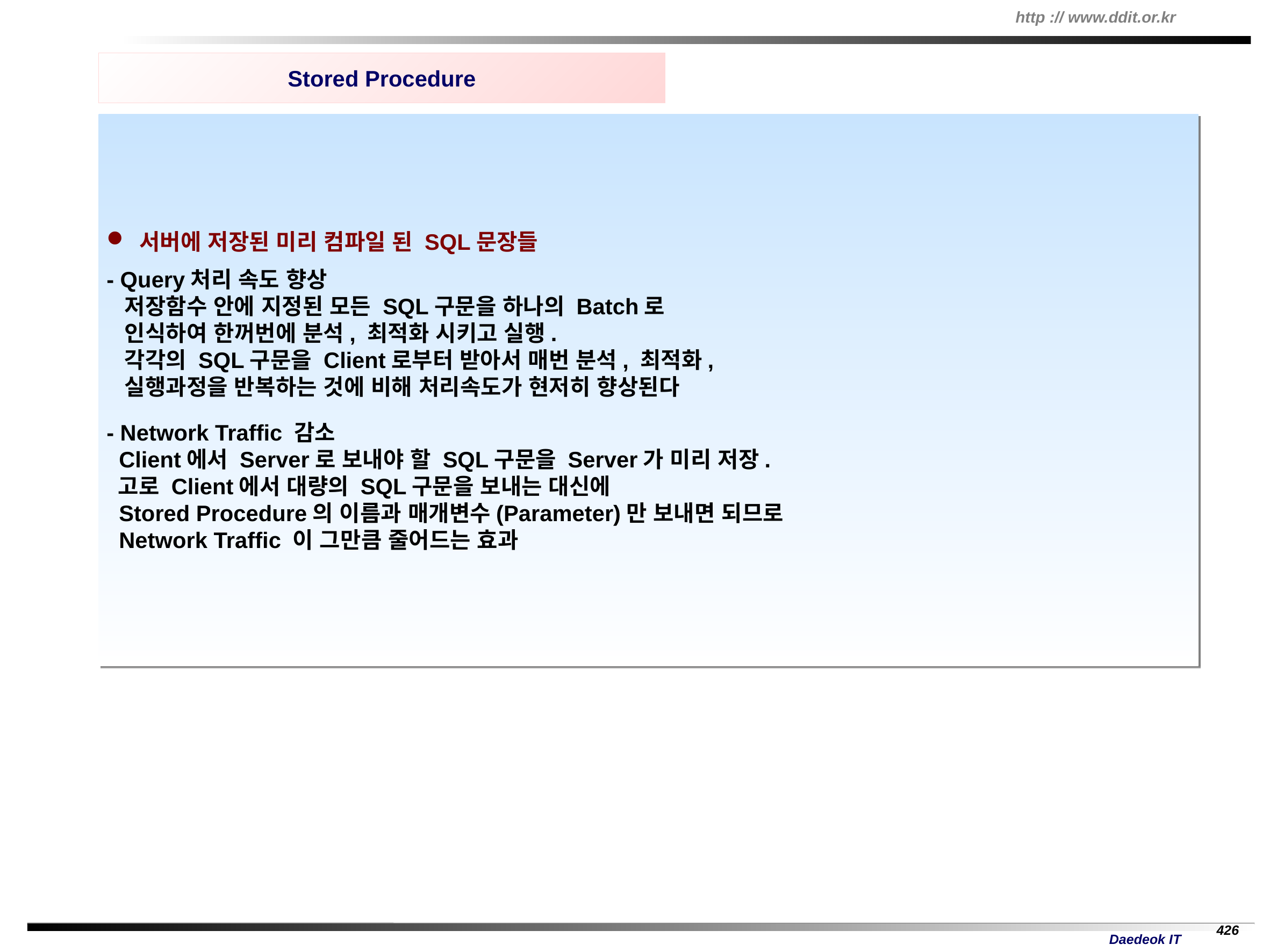

Stored Procedure
 서버에 저장된 미리 컴파일 된 SQL문장들

- Query처리 속도 향상
  저장함수 안에 지정된 모든 SQL구문을 하나의 Batch로
  인식하여 한꺼번에 분석, 최적화 시키고 실행.
  각각의 SQL구문을 Client로부터 받아서 매번 분석, 최적화,
  실행과정을 반복하는 것에 비해 처리속도가 현저히 향상된다

- Network Traffic 감소
  Client에서 Server로 보내야 할 SQL구문을 Server가 미리 저장.
 고로 Client에서 대량의 SQL구문을 보내는 대신에
  Stored Procedure의 이름과 매개변수(Parameter)만 보내면 되므로
  Network Traffic 이 그만큼 줄어드는 효과